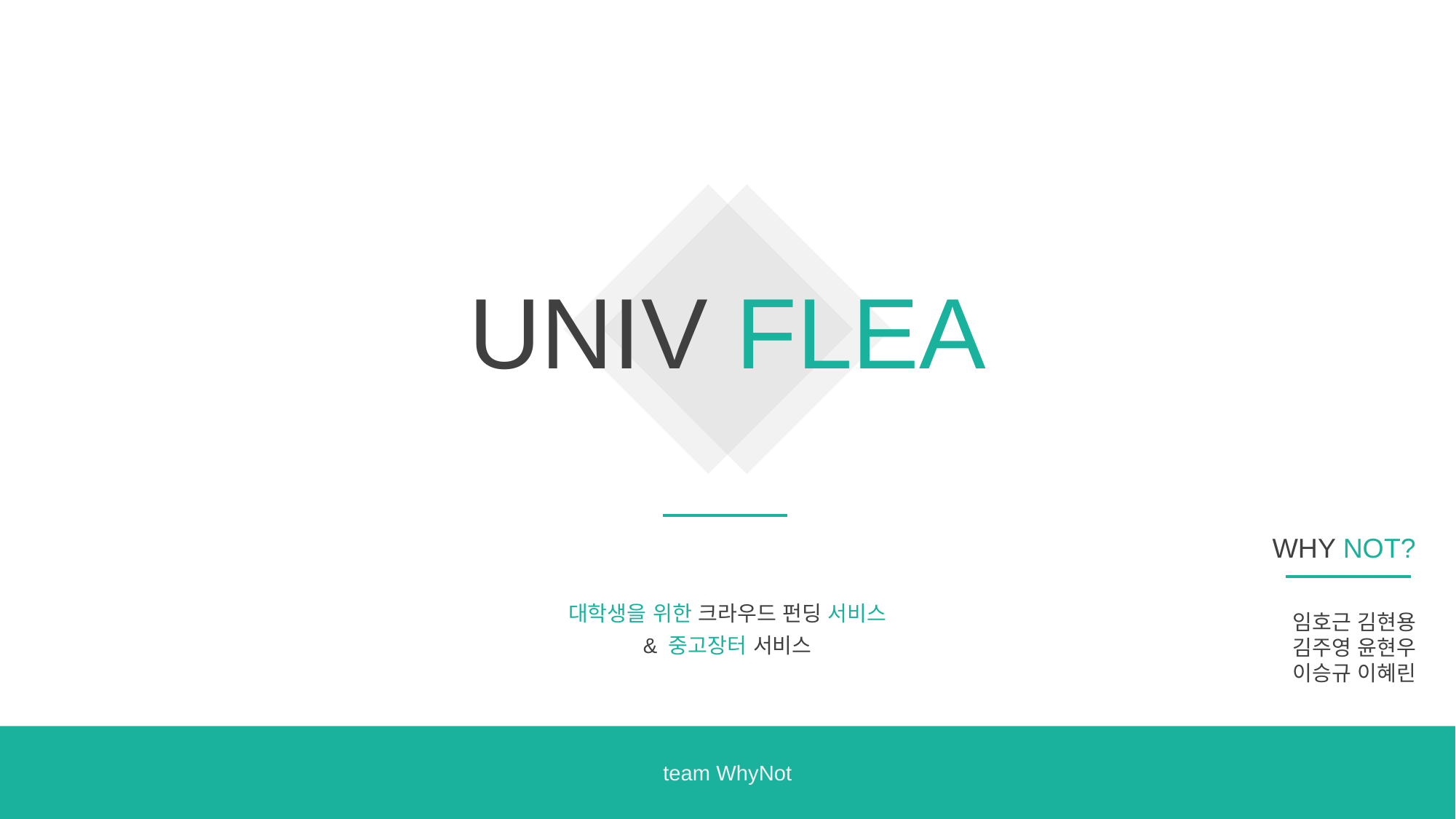

UNIV FLEA
WHY NOT?
대학생을 위한 크라우드 펀딩 서비스
임호근 김현용
김주영 윤현우
이승규 이혜린
& 중고장터 서비스

team WhyNot